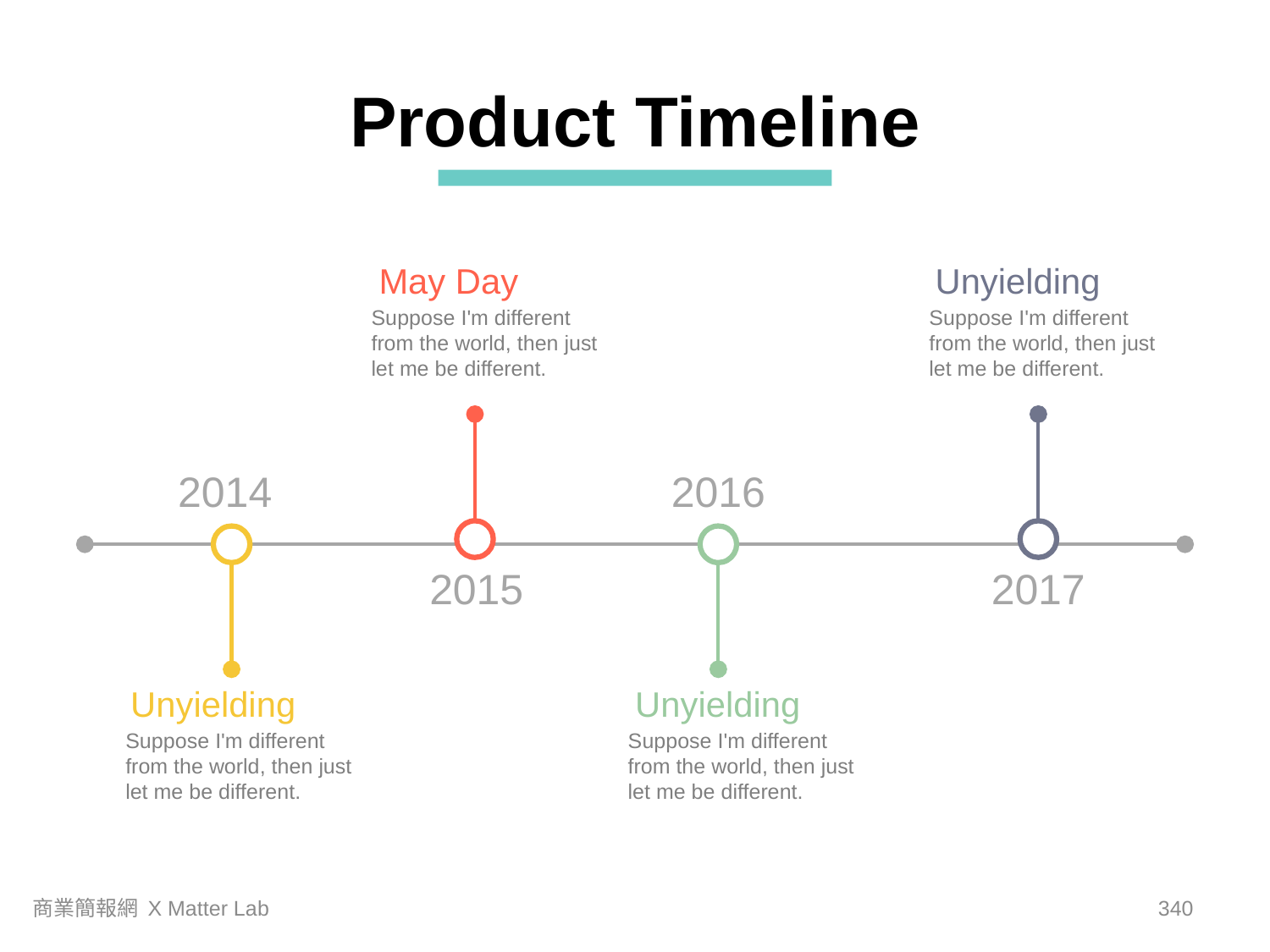

Product Timeline

May Day
Unyielding
Suppose I'm different from the world, then just let me be different.
Suppose I'm different from the world, then just let me be different.

2014
2016
2015
2017
Unyielding
Unyielding
Suppose I'm different from the world, then just let me be different.
Suppose I'm different from the world, then just let me be different.
商業簡報網 X Matter Lab
340